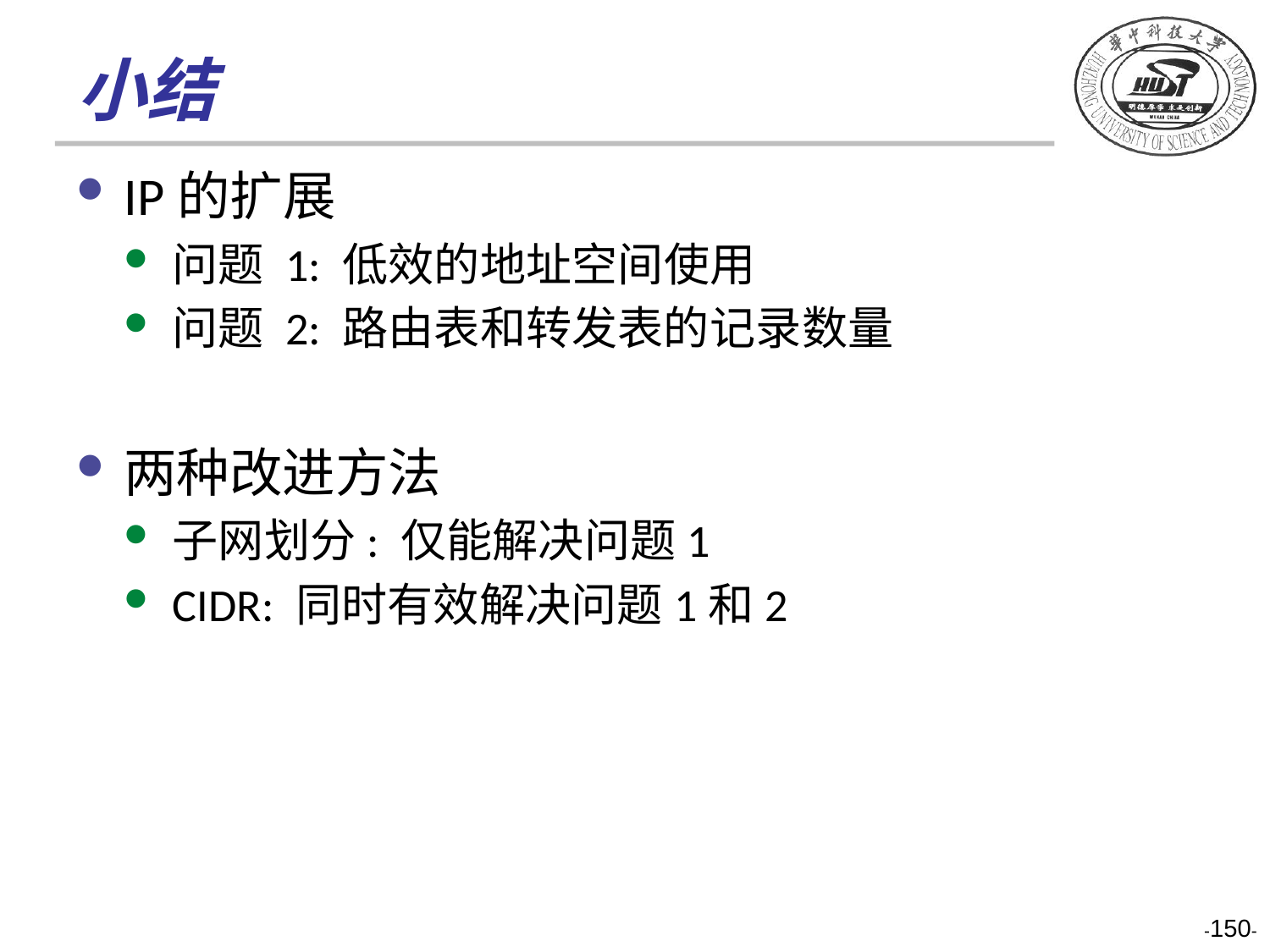

# 小结
IP的扩展
问题 1: 低效的地址空间使用
问题 2: 路由表和转发表的记录数量

两种改进方法
子网划分: 仅能解决问题1
CIDR: 同时有效解决问题1和2

-150-